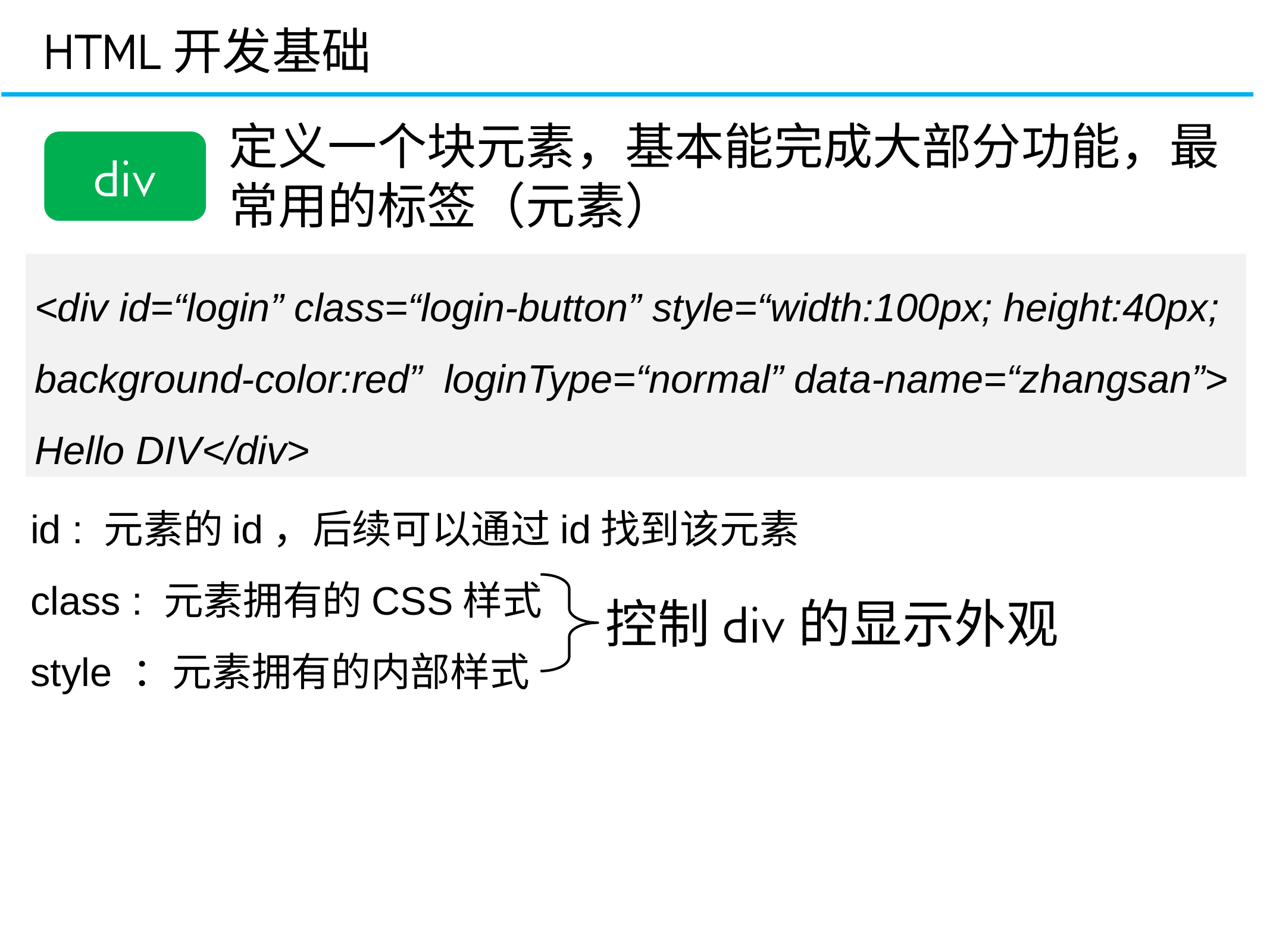

HTML开发基础

定义一个块元素，基本能完成大部分功能，最常用的标签（元素）

div
<div id=“login” class=“login-button” style=“width:100px; height:40px; background-color:red”  loginType=“normal” data-name=“zhangsan”> Hello DIV</div>
id : 元素的id，后续可以通过id找到该元素
class : 元素拥有的CSS样式
style ：元素拥有的内部样式

控制div的显示外观